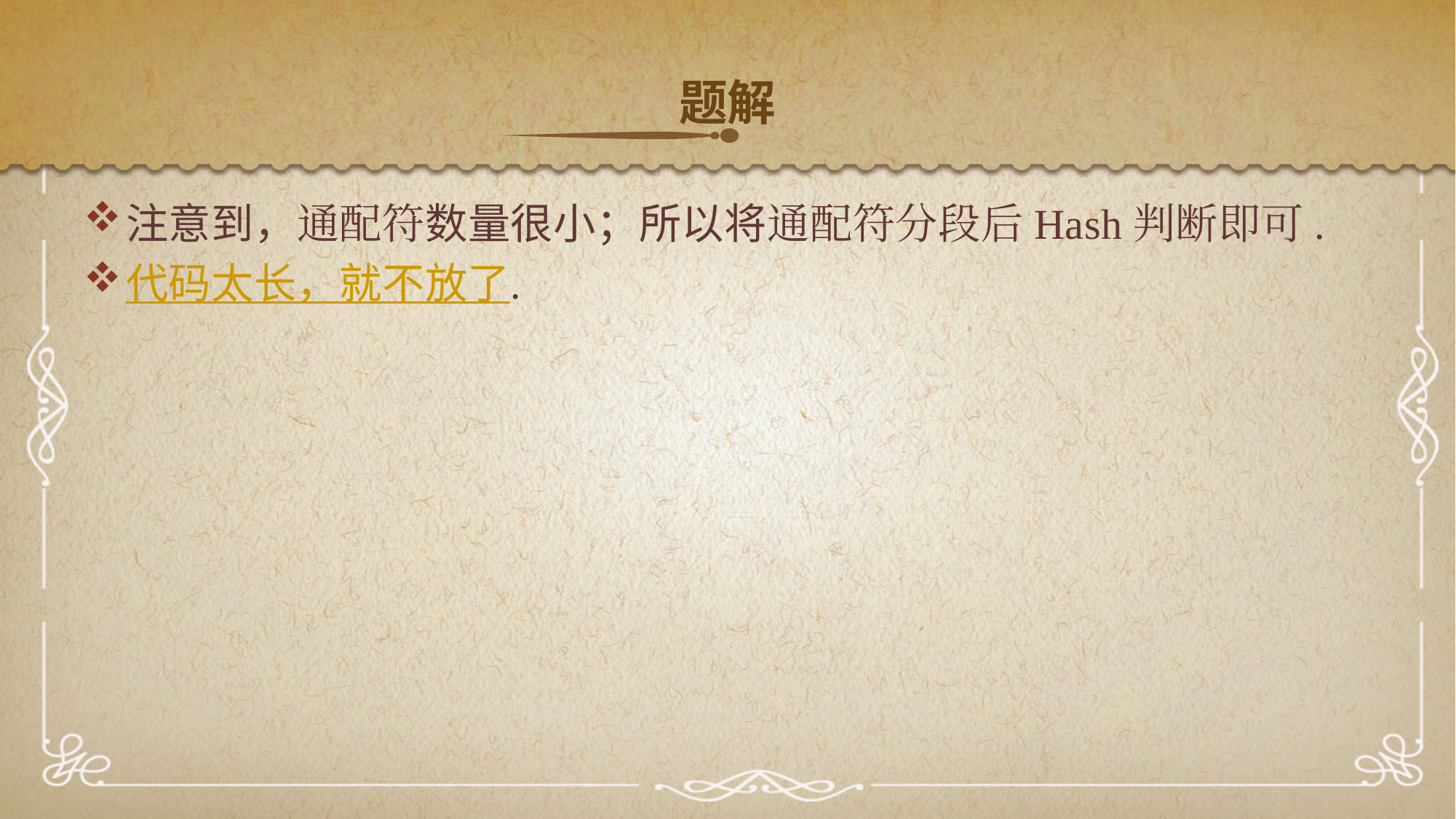

题解
注意到，通配符数量很小；所以将通配符分段后Hash判断即可.
代码太长，就不放了.